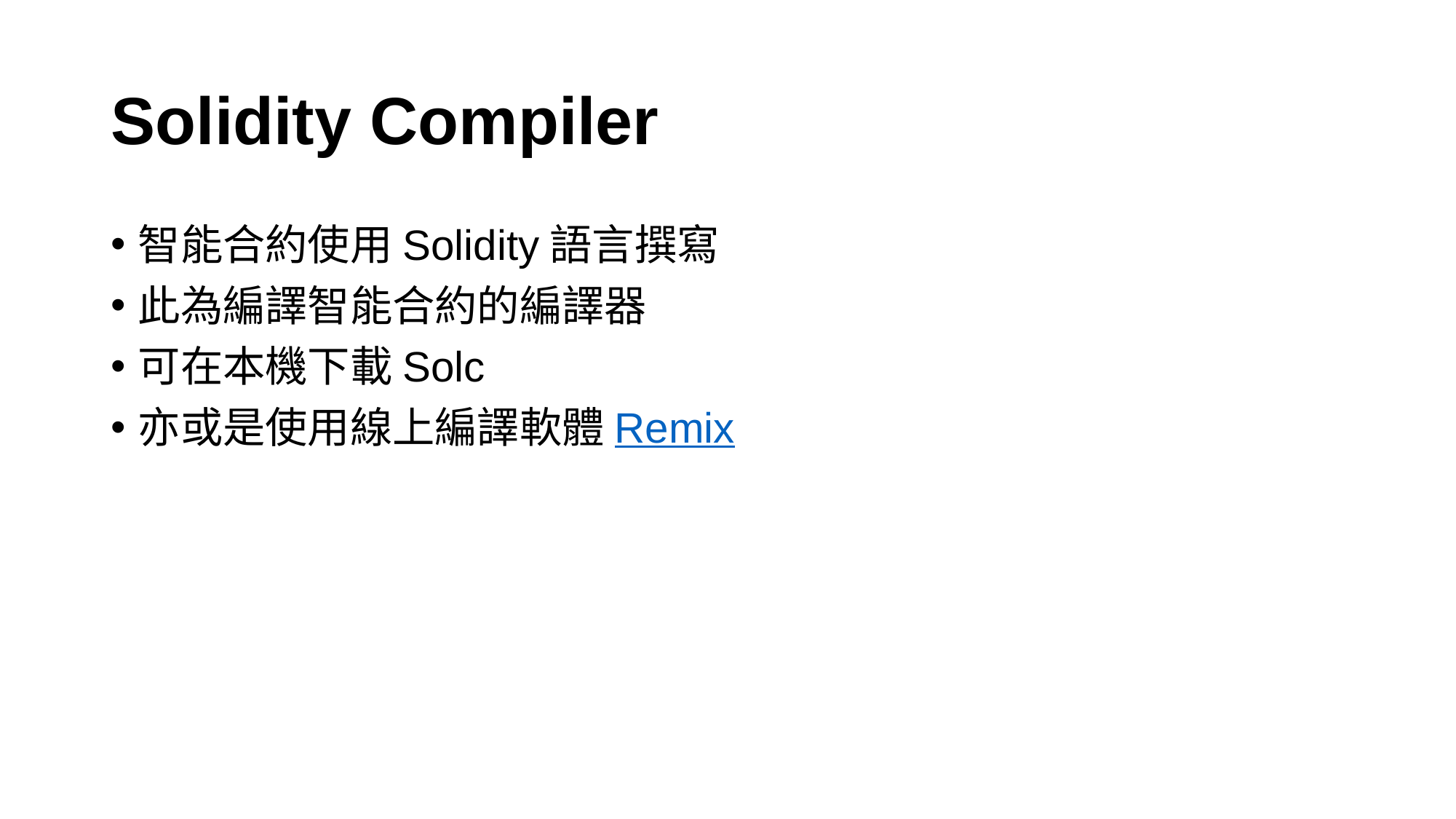

# Solidity Compiler
智能合約使用Solidity語言撰寫
此為編譯智能合約的編譯器
可在本機下載Solc
亦或是使用線上編譯軟體Remix